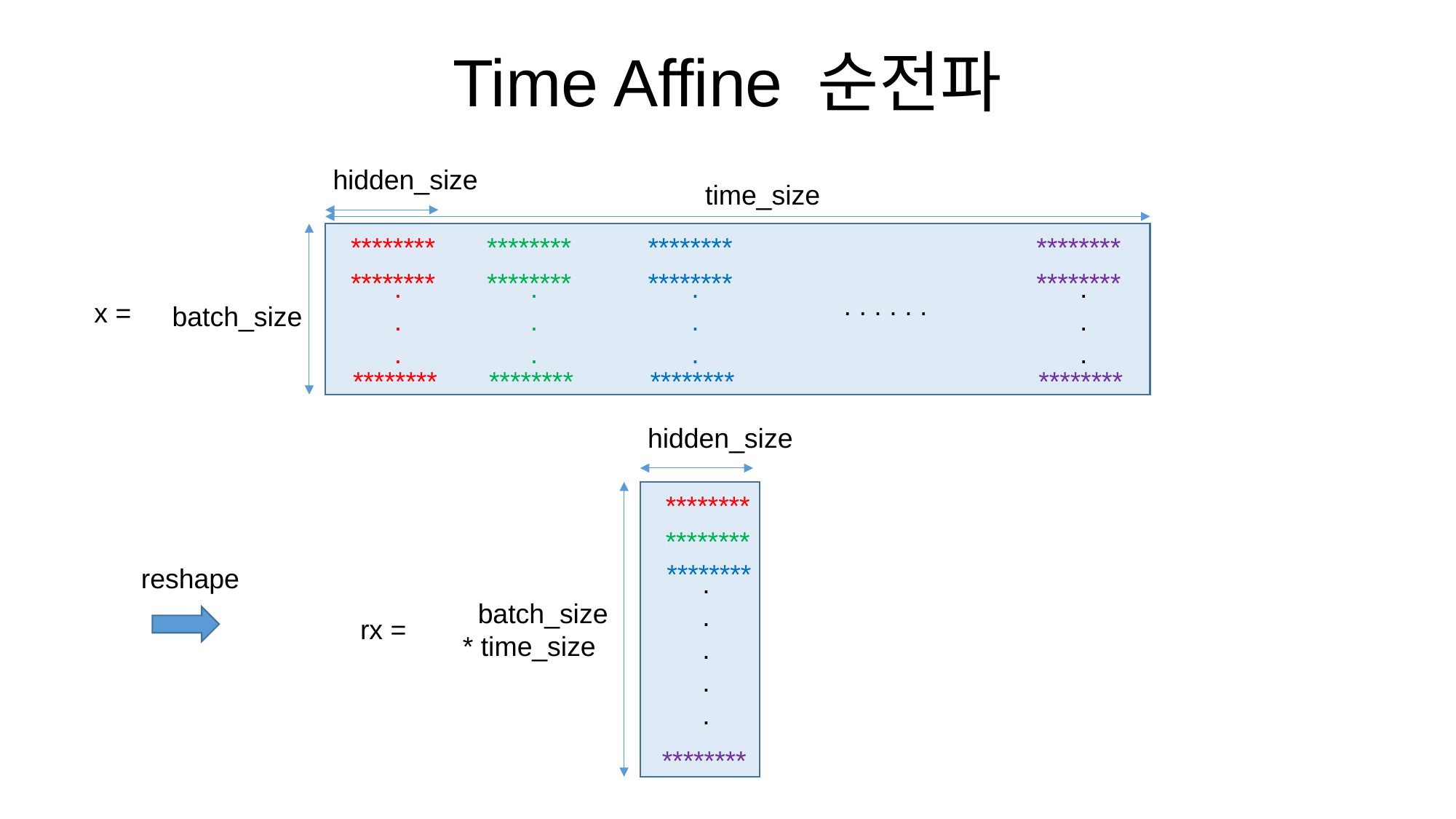

Time Affine 순전파
hidden_size
time_size

********
********
********
********
********
********
********
********
.
.
.
.
.
.
.
.
.
.
.
.
. . . . . .
x =
batch_size
********
********
********
********
hidden_size

********
********
********
reshape
.
.
.
.
.
  batch_size
* time_size

rx =
********